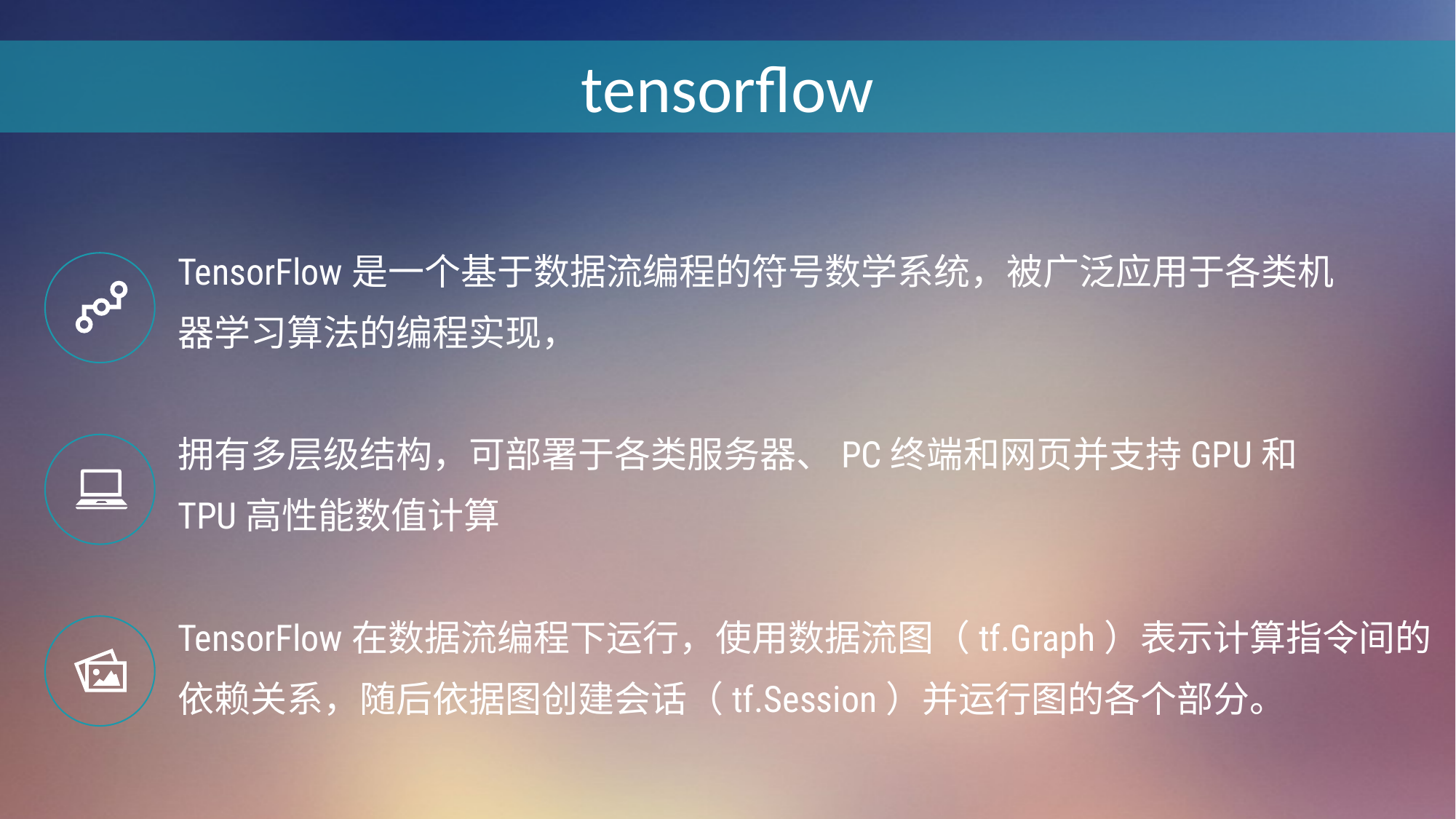

tensorflow

TensorFlow是一个基于数据流编程的符号数学系统，被广泛应用于各类机器学习算法的编程实现，

拥有多层级结构，可部署于各类服务器、PC终端和网页并支持GPU和TPU高性能数值计算

TensorFlow在数据流编程下运行，使用数据流图（tf.Graph）表示计算指令间的依赖关系，随后依据图创建会话（tf.Session）并运行图的各个部分。